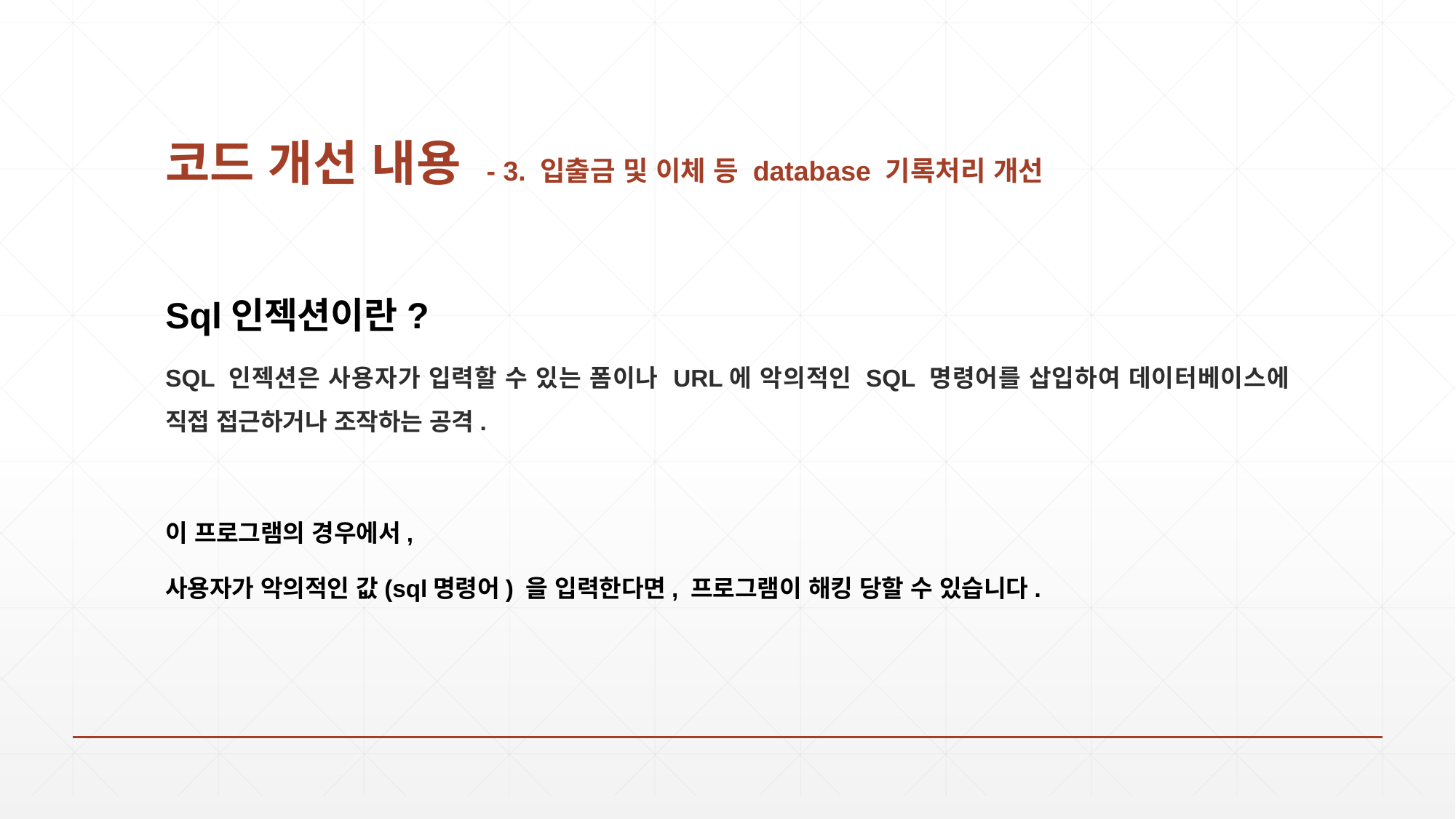

# 코드 개선 내용 - 3. 입출금 및 이체 등 database 기록처리 개선
Sql인젝션이란?
SQL 인젝션은 사용자가 입력할 수 있는 폼이나 URL에 악의적인 SQL 명령어를 삽입하여 데이터베이스에 직접 접근하거나 조작하는 공격.

이 프로그램의 경우에서,
사용자가 악의적인 값(sql명령어) 을 입력한다면, 프로그램이 해킹 당할 수 있습니다.